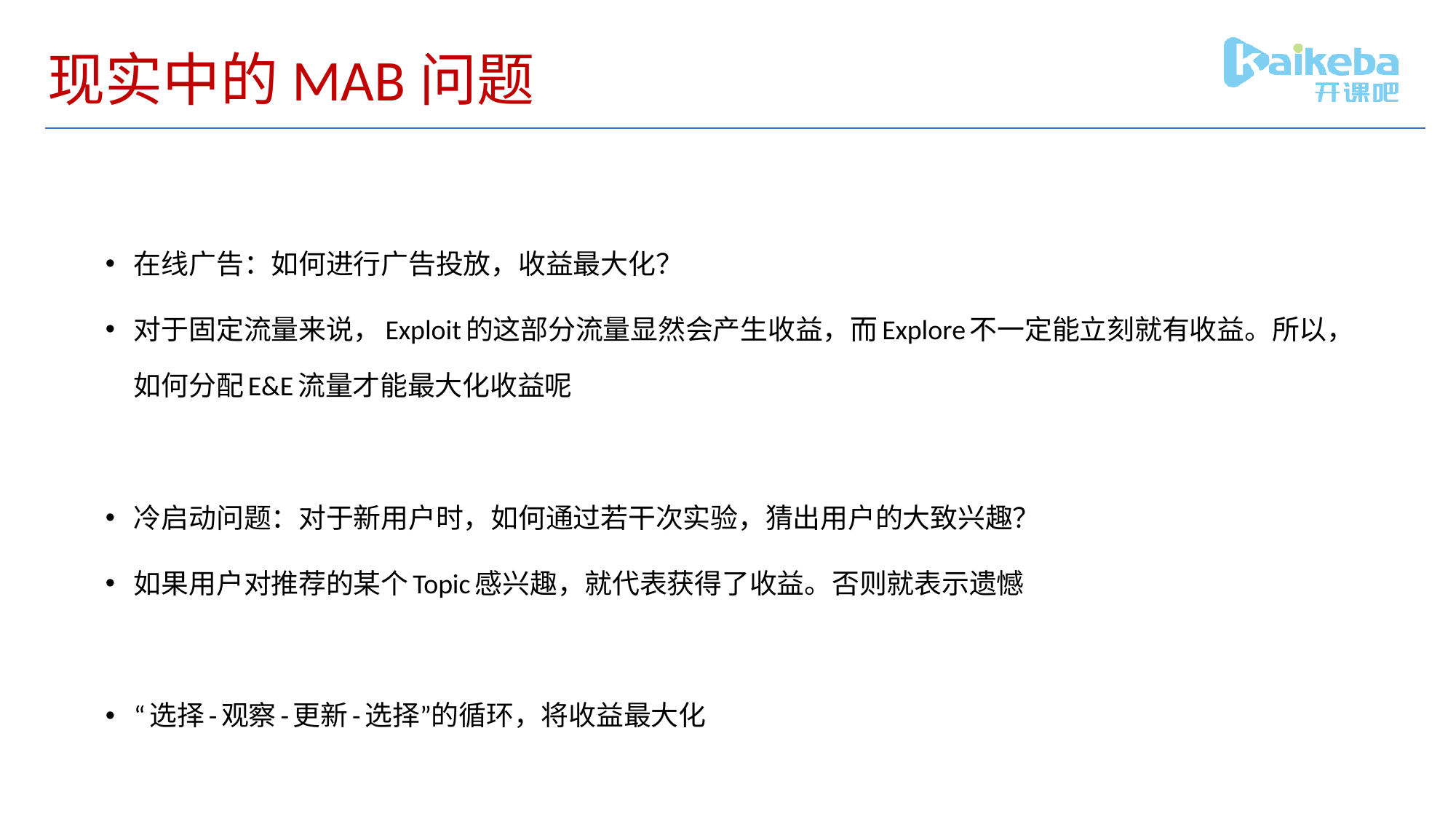

# 现实中的MAB问题
在线广告：如何进行广告投放，收益最大化？
对于固定流量来说，Exploit的这部分流量显然会产生收益，而Explore不一定能立刻就有收益。所以，如何分配E&E流量才能最大化收益呢

冷启动问题：对于新用户时，如何通过若干次实验，猜出用户的大致兴趣？
如果用户对推荐的某个Topic感兴趣，就代表获得了收益。否则就表示遗憾

“选择-观察-更新-选择”的循环，将收益最大化